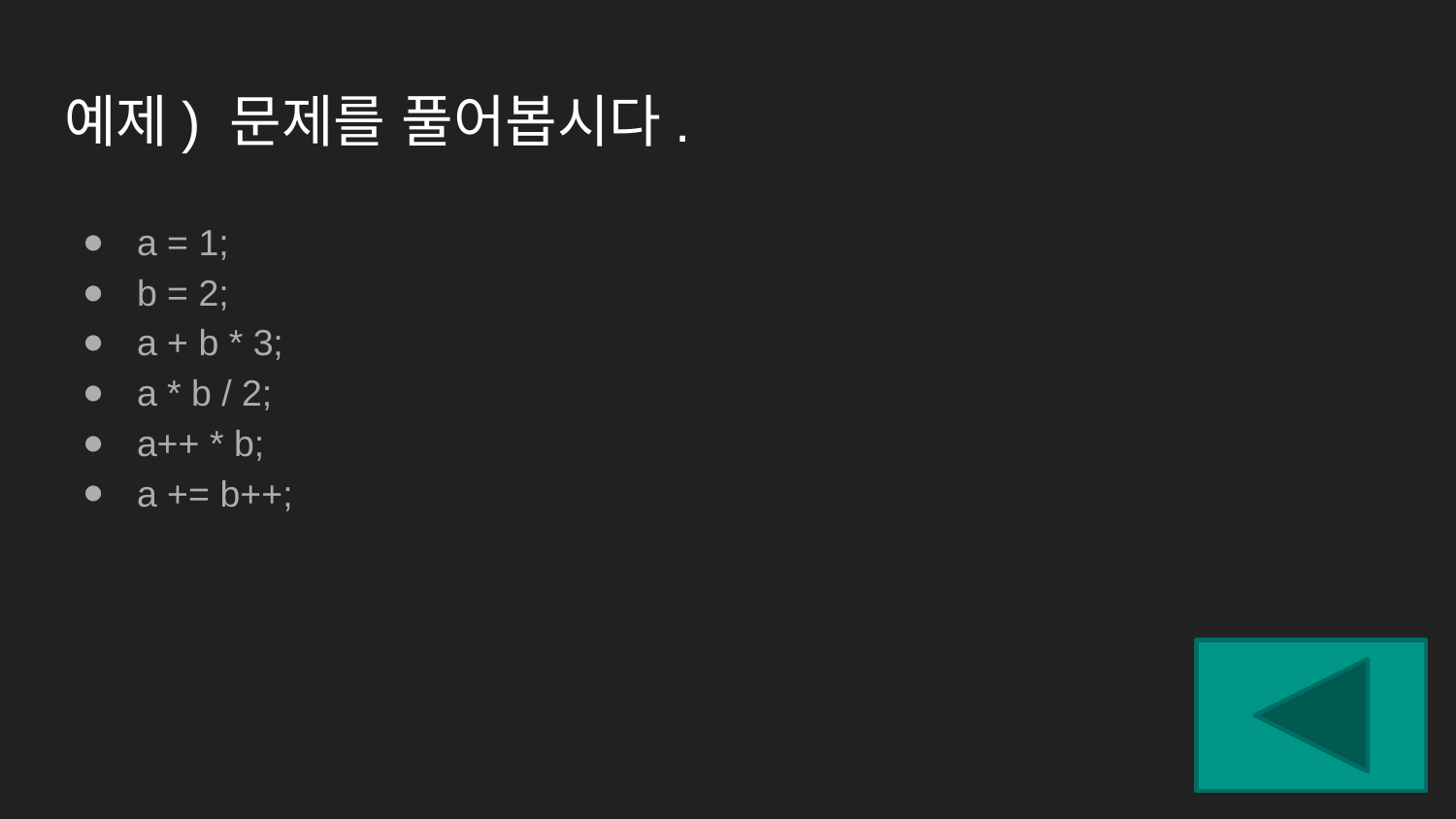

# 예제) 문제를 풀어봅시다.
a = 1;
b = 2;
a + b * 3;
a * b / 2;
a++ * b;
a += b++;